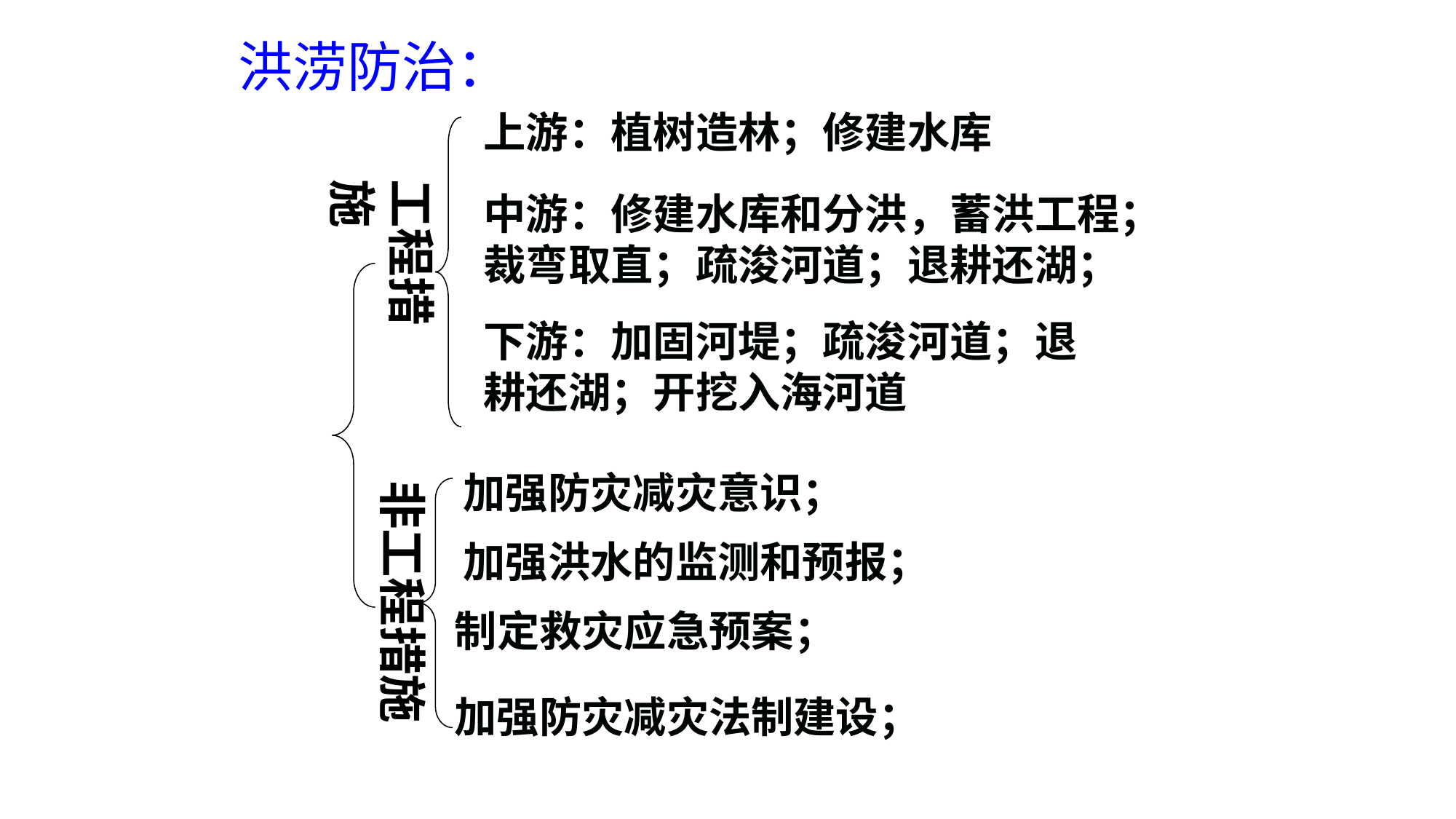

洪涝防治：
上游：植树造林；修建水库

工程措施
中游：修建水库和分洪，蓄洪工程；裁弯取直；疏浚河道；退耕还湖；

下游：加固河堤；疏浚河道；退耕还湖；开挖入海河道
加强防灾减灾意识；
非工程措施

加强洪水的监测和预报；
制定救灾应急预案；
加强防灾减灾法制建设；